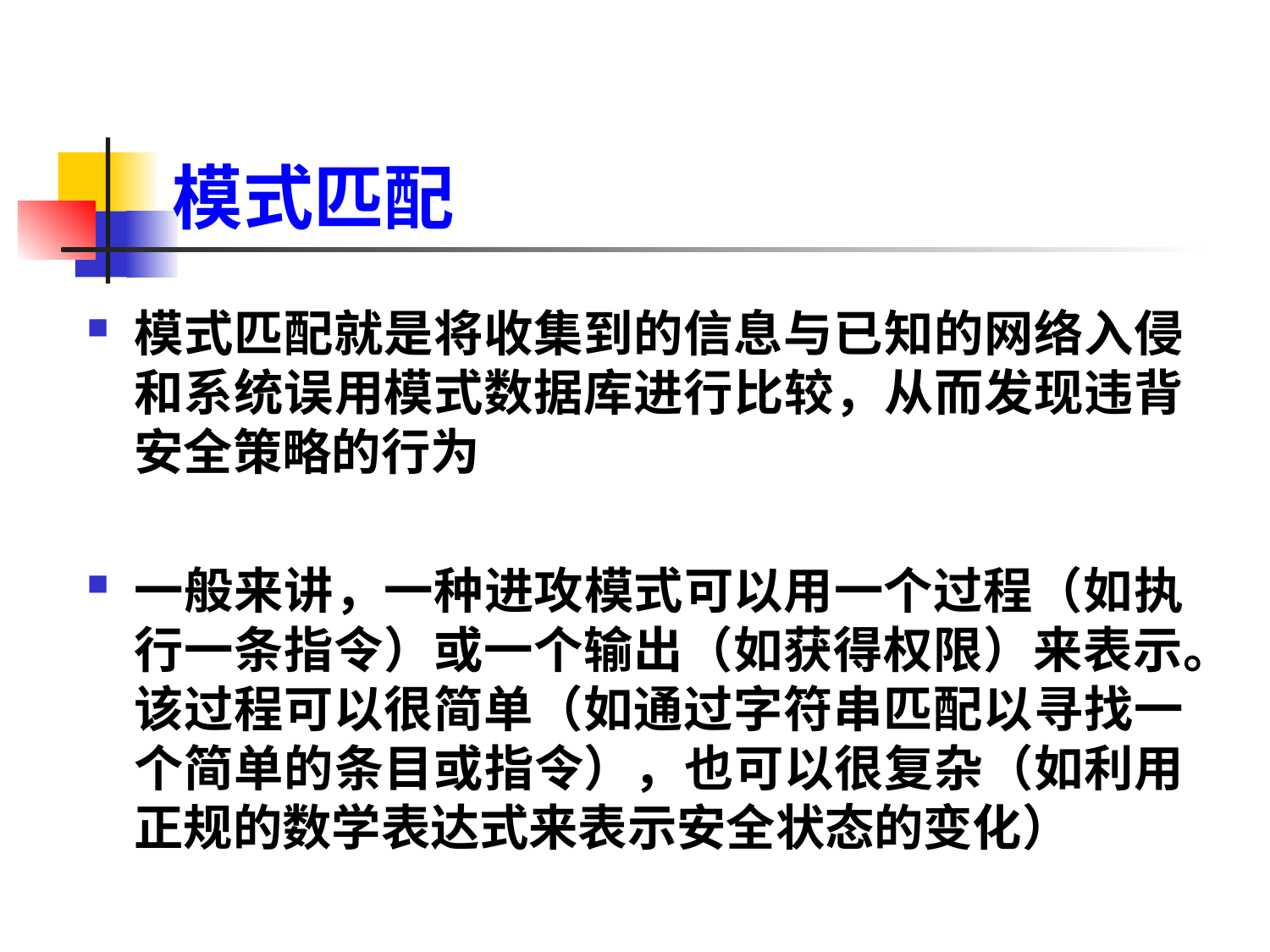

# 模式匹配
模式匹配就是将收集到的信息与已知的网络入侵和系统误用模式数据库进行比较，从而发现违背安全策略的行为

一般来讲，一种进攻模式可以用一个过程（如执行一条指令）或一个输出（如获得权限）来表示。该过程可以很简单（如通过字符串匹配以寻找一个简单的条目或指令），也可以很复杂（如利用正规的数学表达式来表示安全状态的变化）